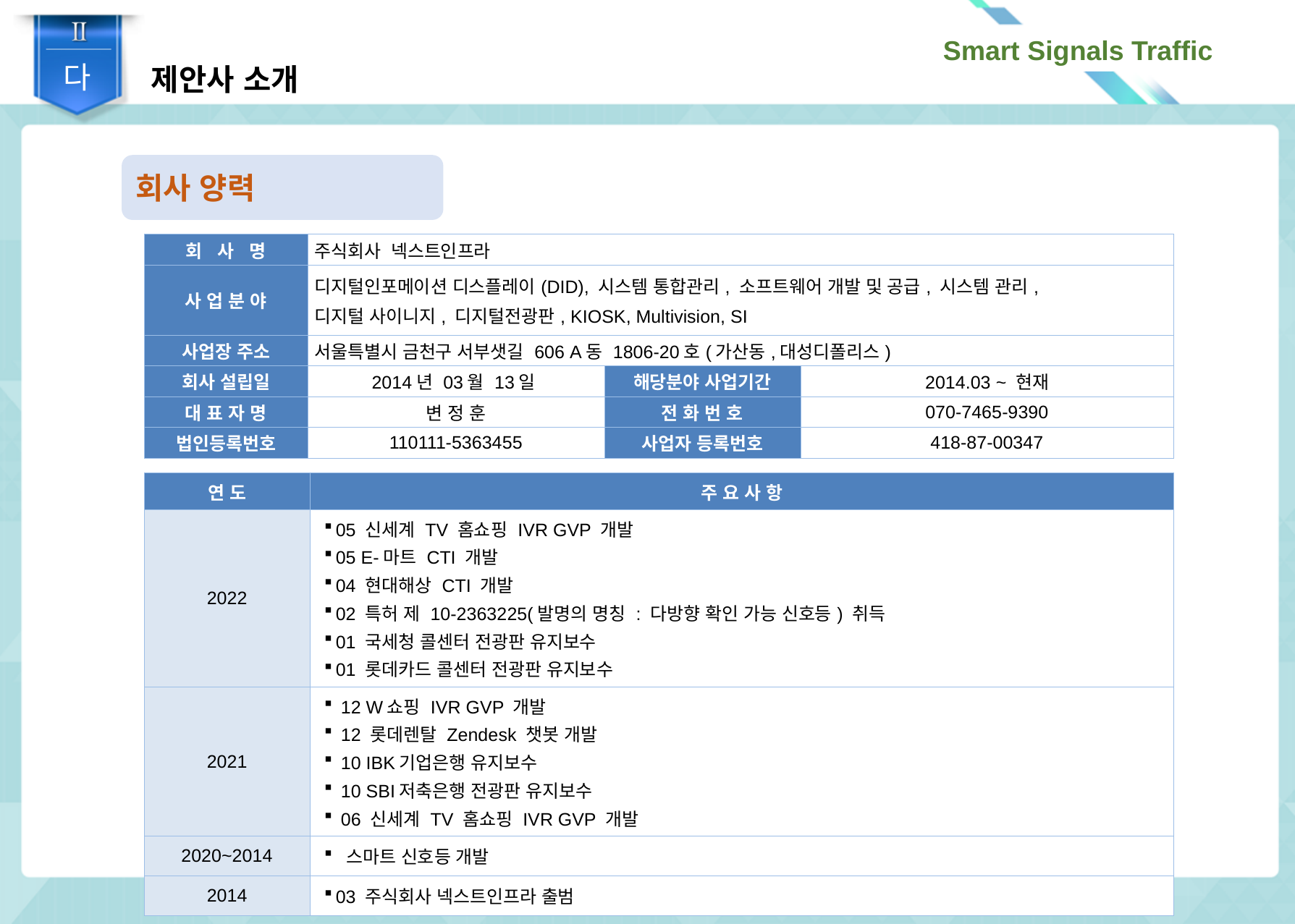

제안사 소개
다
회사 양력
| 회 사 명 | 주식회사 넥스트인프라 |  |  |
| --- | --- | --- | --- |
| 사 업 분 야 | 디지털인포메이션 디스플레이(DID), 시스템 통합관리, 소프트웨어 개발 및 공급, 시스템 관리, 디지털 사이니지, 디지털전광판, KIOSK, Multivision, SI |  |  |
| 사업장 주소 | 서울특별시 금천구 서부샛길 606 A동 1806-20호(가산동,대성디폴리스) |  |  |
| 회사 설립일 | 2014년 03월 13일 | 해당분야 사업기간 | 2014.03 ~ 현재 |
| 대 표 자 명 | 변 정 훈 | 전 화 번 호 | 070-7465-9390 |
| 법인등록번호 | 110111-5363455 | 사업자 등록번호 | 418-87-00347 |
| 연 도 | 주 요 사 항 |
| --- | --- |
| 2022 | 05 신세계 TV 홈쇼핑 IVR GVP 개발 05 E-마트 CTI 개발 04 현대해상 CTI 개발 02 특허 제 10-2363225(발명의 명칭 : 다방향 확인 가능 신호등) 취득 01 국세청 콜센터 전광판 유지보수 01 롯데카드 콜센터 전광판 유지보수 |
| 2021 | 12 W쇼핑 IVR GVP 개발 12 롯데렌탈 Zendesk 챗봇 개발 10 IBK기업은행 유지보수 10 SBI저축은행 전광판 유지보수 06 신세계 TV 홈쇼핑 IVR GVP 개발 |
| 2020~2014 | 스마트 신호등 개발 |
| 2014 | 03 주식회사 넥스트인프라 출범 |